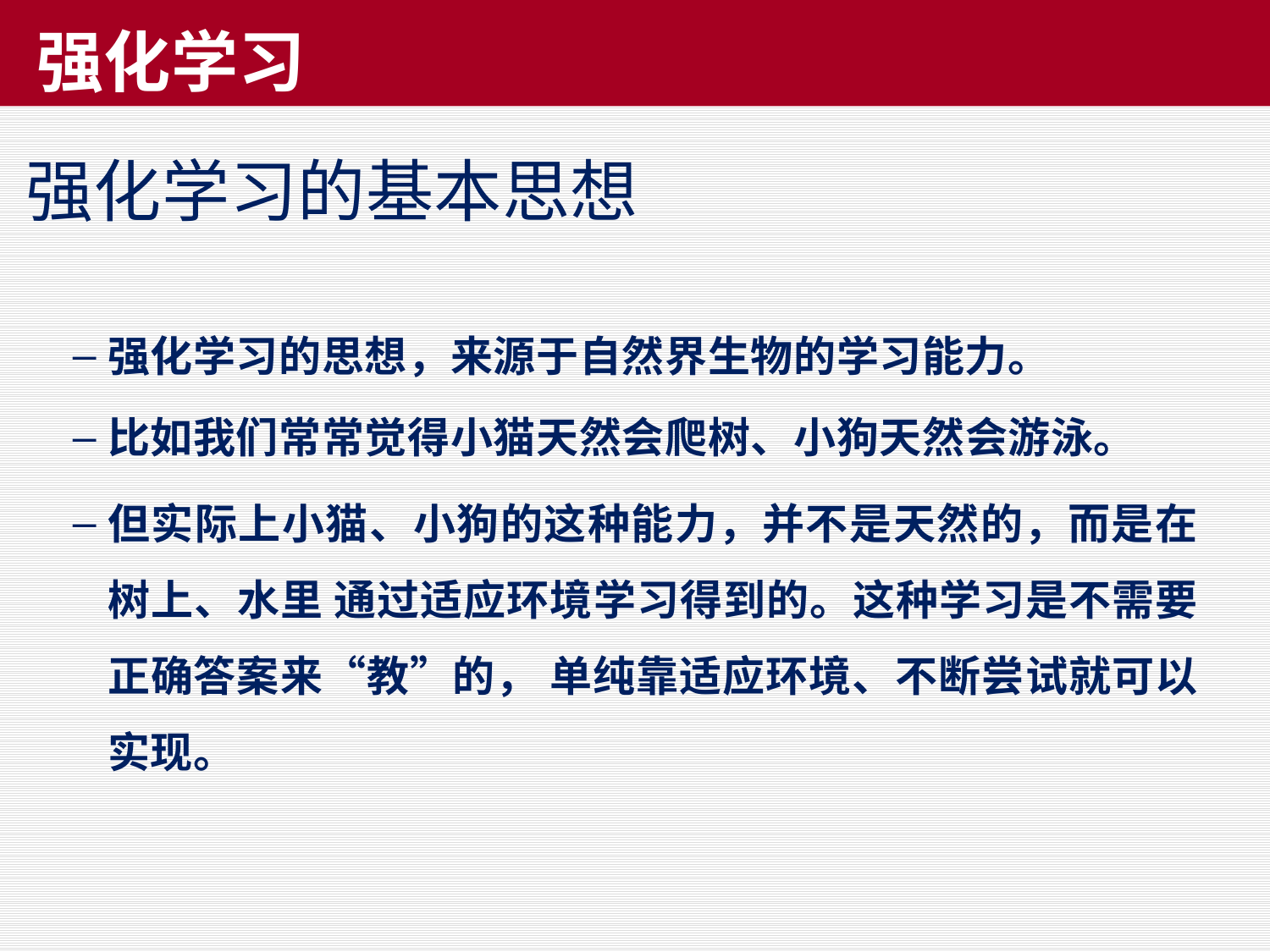

# 强化学习

强化学习的基本思想

强化学习的思想，来源于自然界生物的学习能力。
比如我们常常觉得小猫天然会爬树、小狗天然会游泳。
但实际上小猫、小狗的这种能力，并不是天然的，而是在树上、水里 通过适应环境学习得到的。这种学习是不需要正确答案来“教”的， 单纯靠适应环境、不断尝试就可以实现。